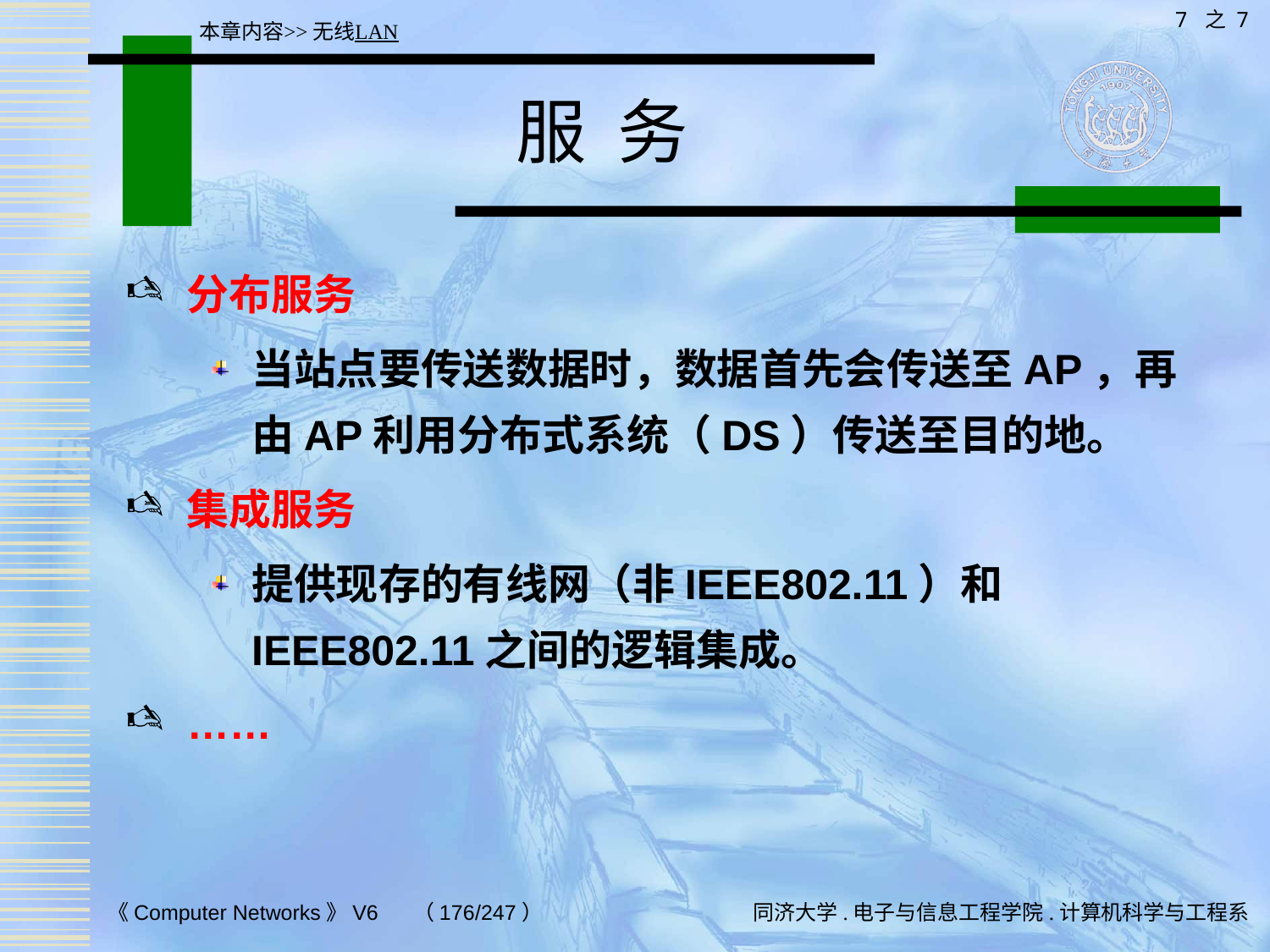

7 之 7
本章内容>>无线LAN
# 服  务
分布服务
当站点要传送数据时，数据首先会传送至AP，再由AP利用分布式系统（DS）传送至目的地。
集成服务
提供现存的有线网（非IEEE802.11）和IEEE802.11之间的逻辑集成。
……